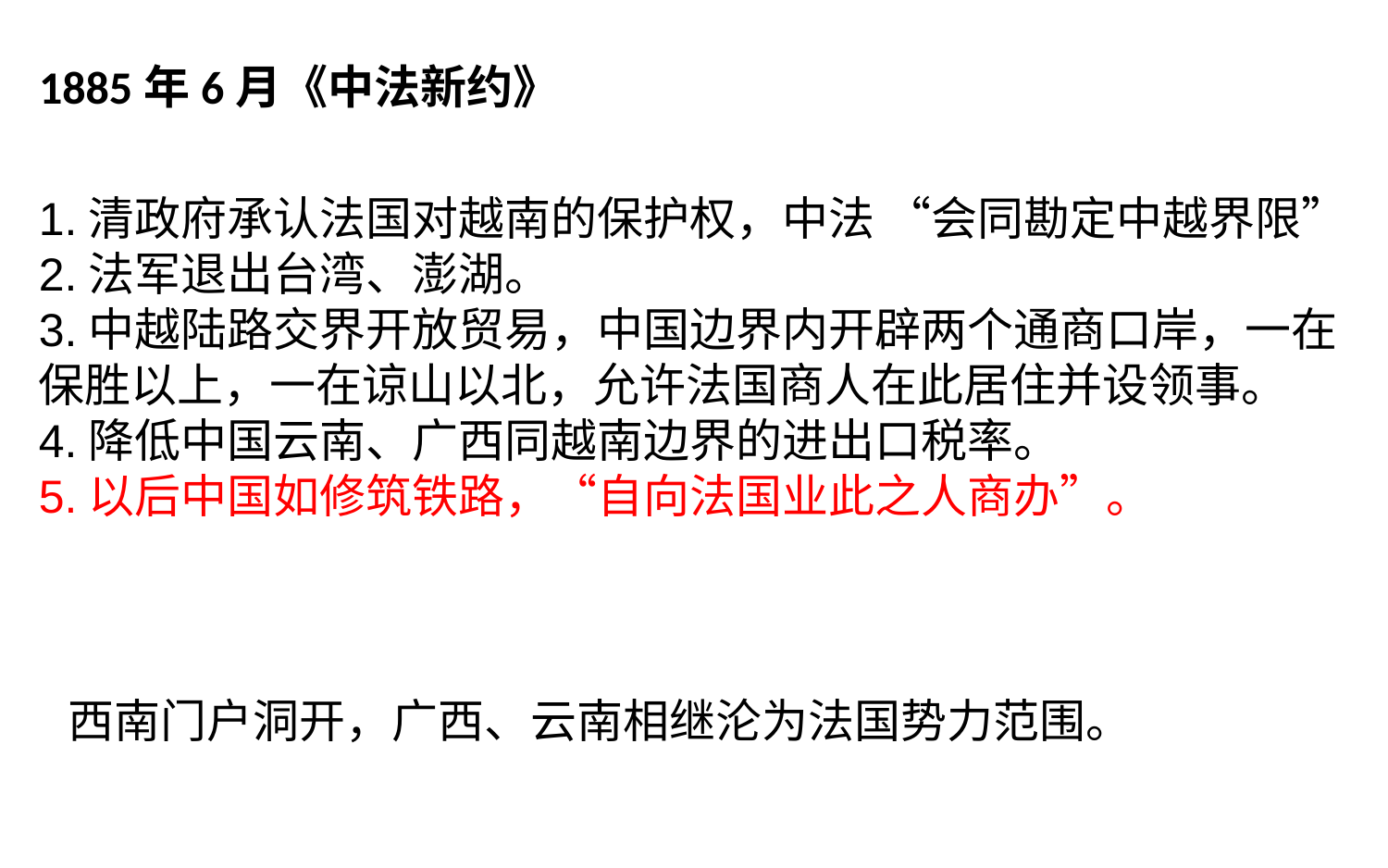

1885年6月《中法新约》
1.清政府承认法国对越南的保护权，中法 “会同勘定中越界限”
2.法军退出台湾、澎湖。
3.中越陆路交界开放贸易，中国边界内开辟两个通商口岸，一在保胜以上，一在谅山以北，允许法国商人在此居住并设领事。
4.降低中国云南、广西同越南边界的进出口税率。
5.以后中国如修筑铁路，“自向法国业此之人商办”。
西南门户洞开，广西、云南相继沦为法国势力范围。